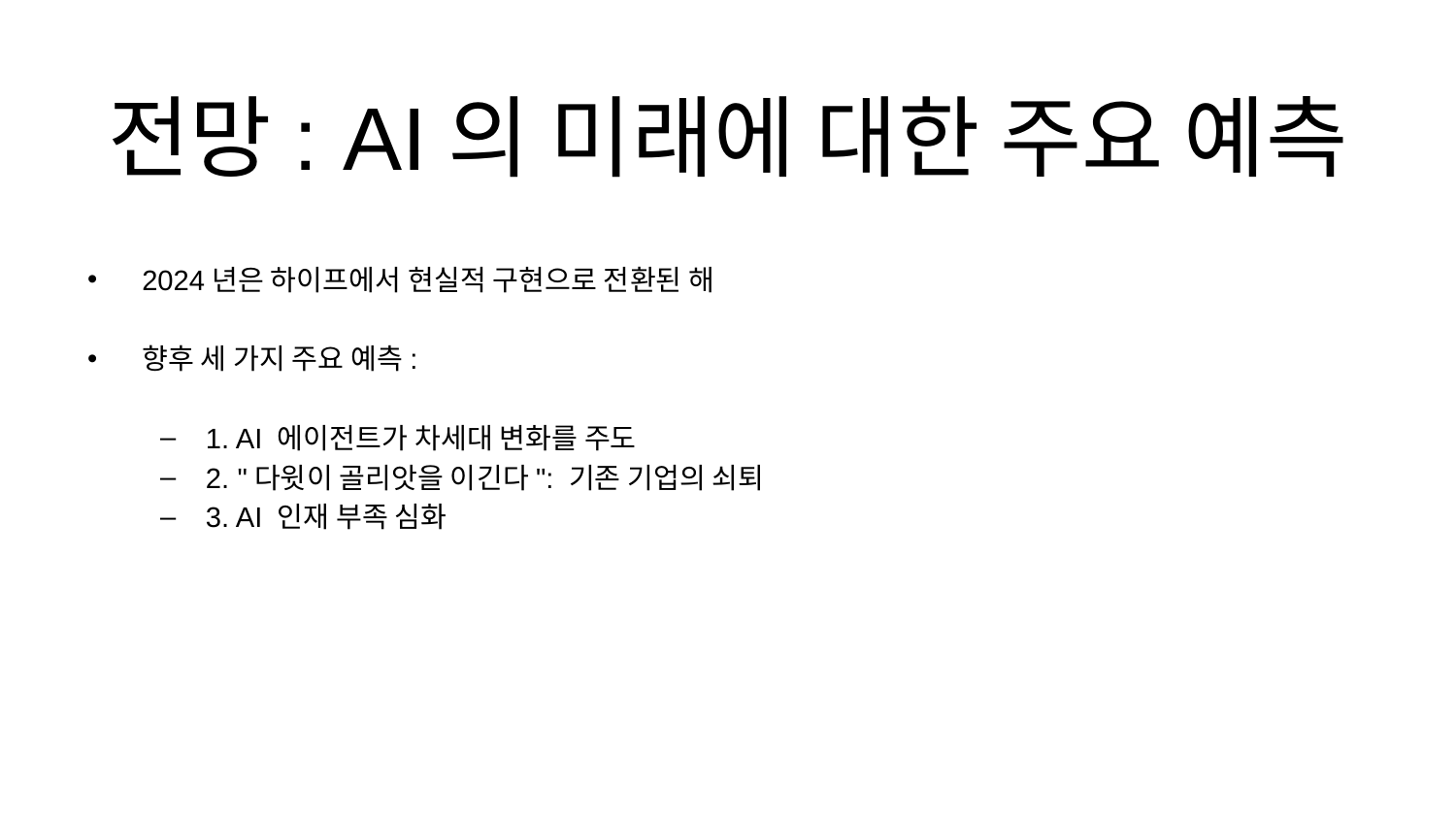

# 전망: AI의 미래에 대한 주요 예측
2024년은 하이프에서 현실적 구현으로 전환된 해

향후 세 가지 주요 예측:

1. AI 에이전트가 차세대 변화를 주도
2. "다윗이 골리앗을 이긴다": 기존 기업의 쇠퇴
3. AI 인재 부족 심화